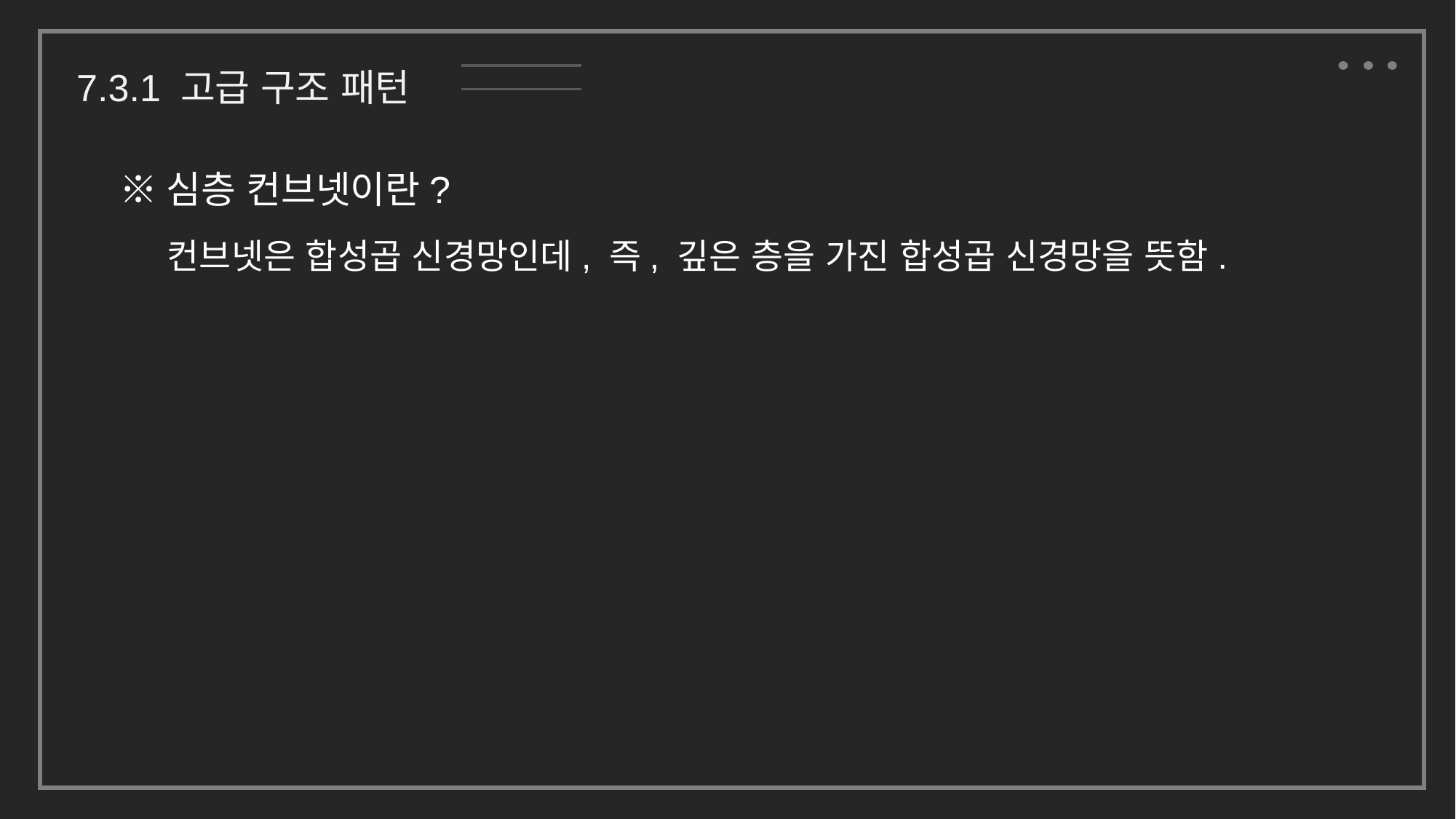

7.3.1 고급 구조 패턴

※심층 컨브넷이란?
컨브넷은 합성곱 신경망인데, 즉, 깊은 층을 가진 합성곱 신경망을 뜻함.